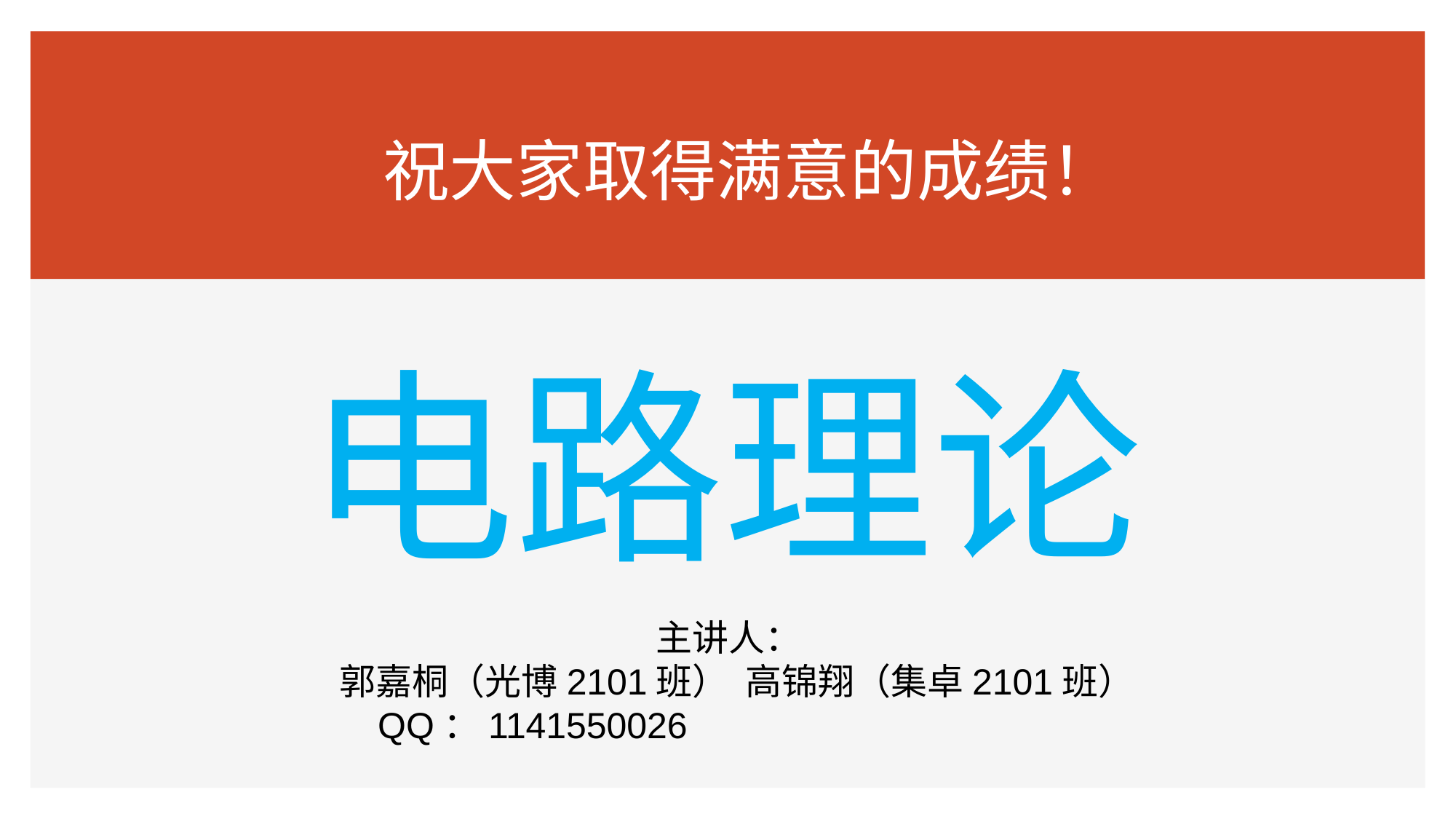

# 祝大家取得满意的成绩！
电路理论
主讲人：
 郭嘉桐（光博2101班）  高锦翔（集卓2101班）
       QQ：1141550026